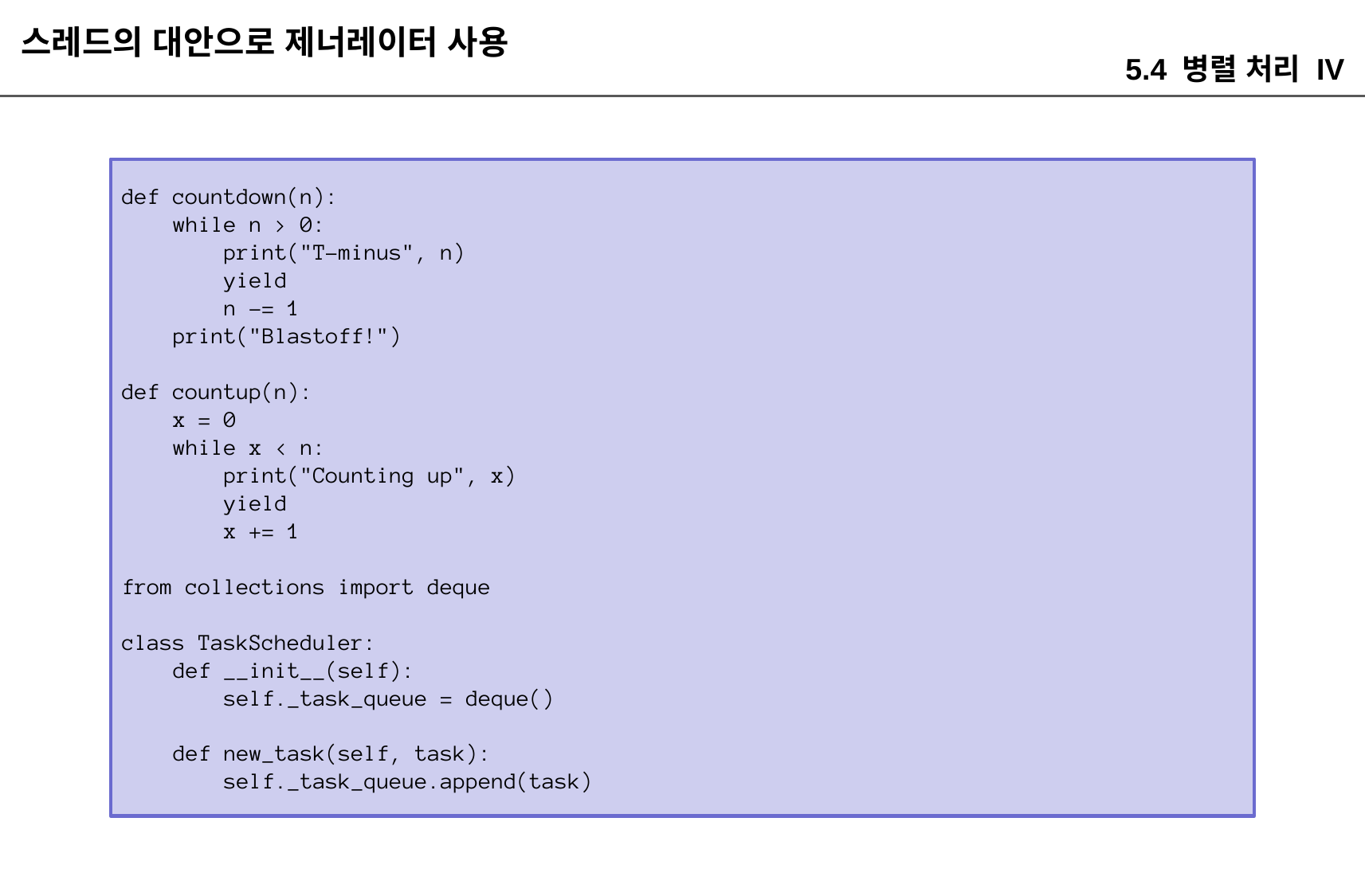

스레드의 대안으로 제너레이터 사용
5.4 병렬 처리 IV
def countdown(n):
    while n > 0:
        print("T-minus", n)
        yield
        n -= 1
    print("Blastoff!")

def countup(n):
    x = 0
    while x < n:
        print("Counting up", x)
        yield
        x += 1

from collections import deque

class TaskScheduler:
    def __init__(self):
        self._task_queue = deque()

    def new_task(self, task):
        self._task_queue.append(task)